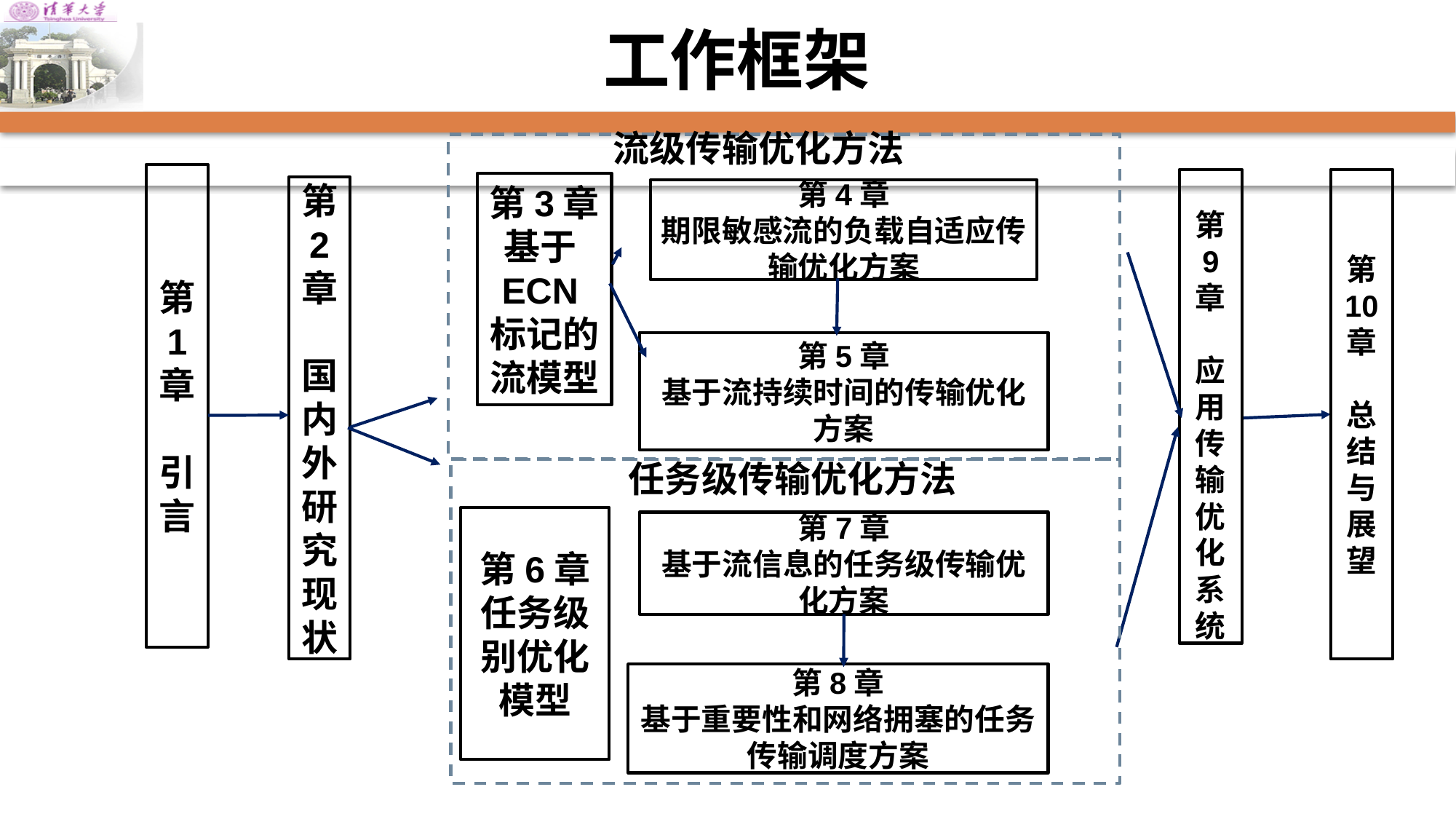

# 工作框架
流级传输优化方法

第4章
期限敏感流的负载自适应传输优化方案
第5章
基于流持续时间的传输优化方案

第
9
章

应用传输优化系统
第
2
章

国内外研究现状
任务级传输优化方法

第7章
基于流信息的任务级传输优化方案
第
1
章

引言
第
10
章

总结与展望
第3章
基于ECN标记的流模型
第6章
任务级别优化模型
第8章
基于重要性和网络拥塞的任务传输调度方案